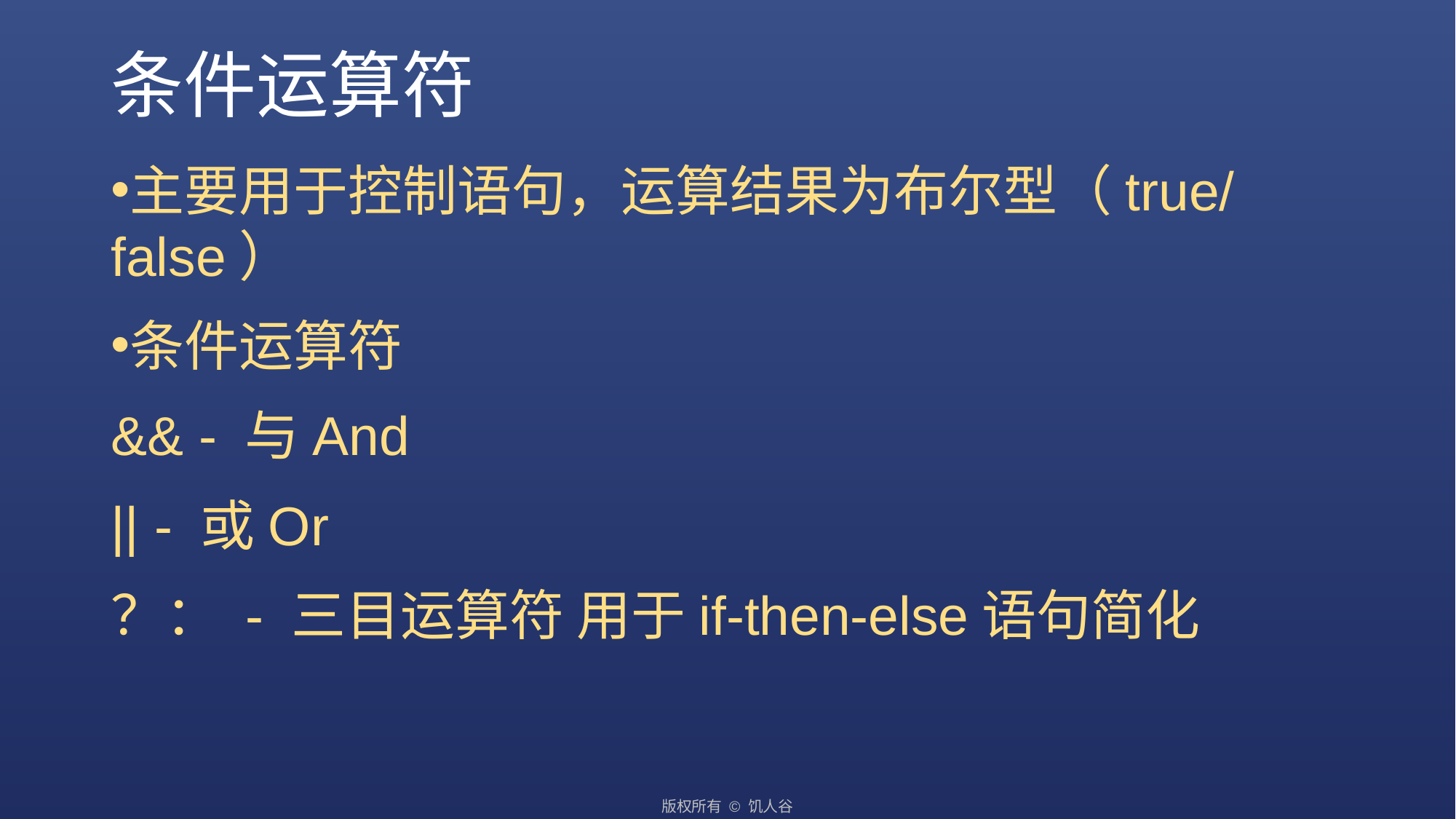

# 条件运算符
主要用于控制语句，运算结果为布尔型（true/false）
条件运算符
&& - 与And
|| - 或Or
？： - 三目运算符 用于if-then-else语句简化